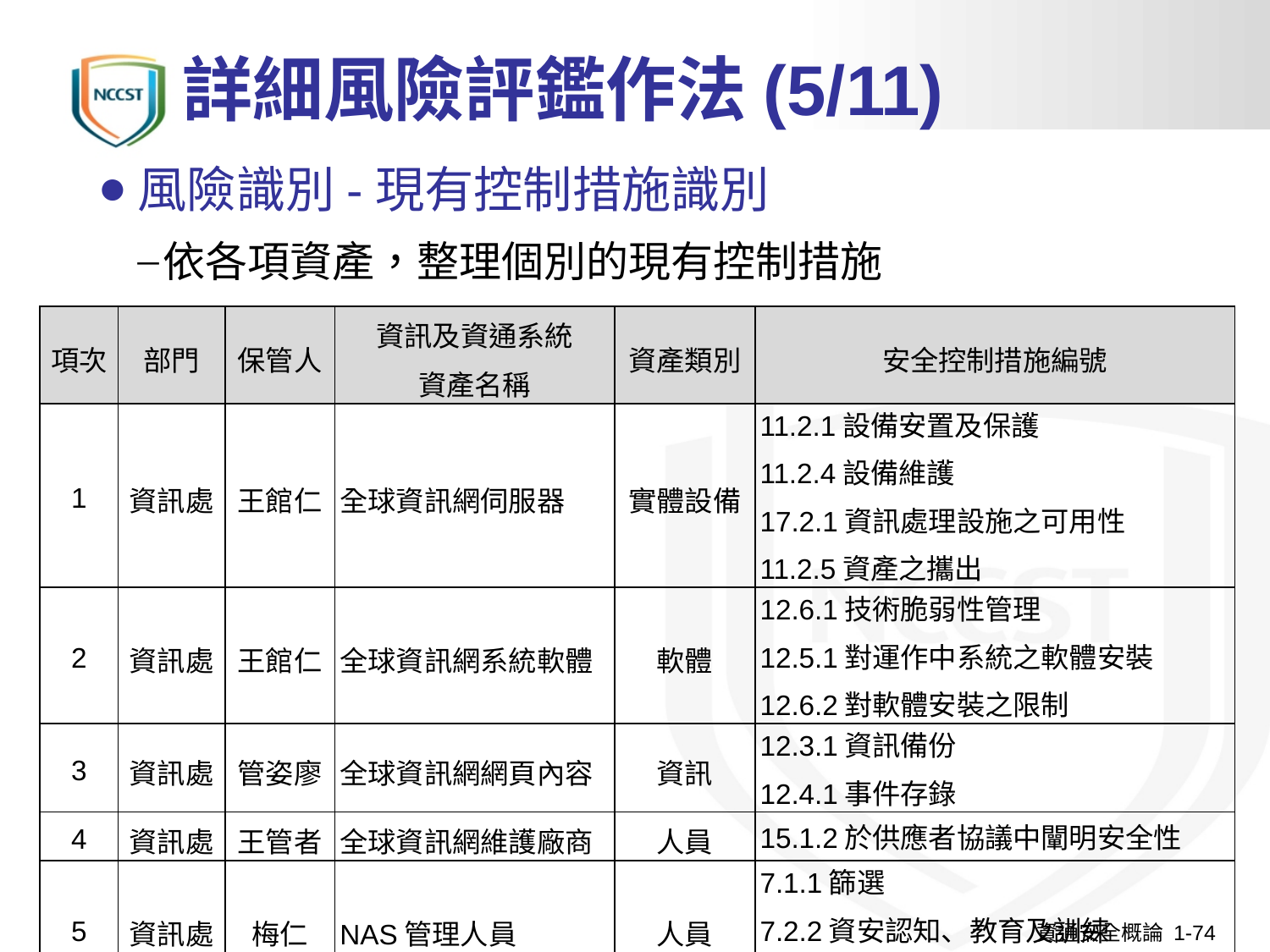

# 詳細風險評鑑作法(5/11)
風險識別-現有控制措施識別
依各項資產，整理個別的現有控制措施
| 項次 | 部門 | 保管人 | 資訊及資通系統 資產名稱 | 資產類別 | 安全控制措施編號 |
| --- | --- | --- | --- | --- | --- |
| 1 | 資訊處 | 王館仁 | 全球資訊網伺服器 | 實體設備 | 11.2.1設備安置及保護 11.2.4設備維護 17.2.1資訊處理設施之可用性 11.2.5資產之攜出 |
| 2 | 資訊處 | 王館仁 | 全球資訊網系統軟體 | 軟體 | 12.6.1技術脆弱性管理 12.5.1對運作中系統之軟體安裝 12.6.2對軟體安裝之限制 |
| 3 | 資訊處 | 管姿廖 | 全球資訊網網頁內容 | 資訊 | 12.3.1資訊備份 12.4.1事件存錄 |
| 4 | 資訊處 | 王管者 | 全球資訊網維護廠商 | 人員 | 15.1.2於供應者協議中闡明安全性 |
| 5 | 資訊處 | 梅仁 | NAS管理人員 | 人員 | 7.1.1篩選 7.2.2資安認知、教育及訓練 7.2.3懲處過程 |